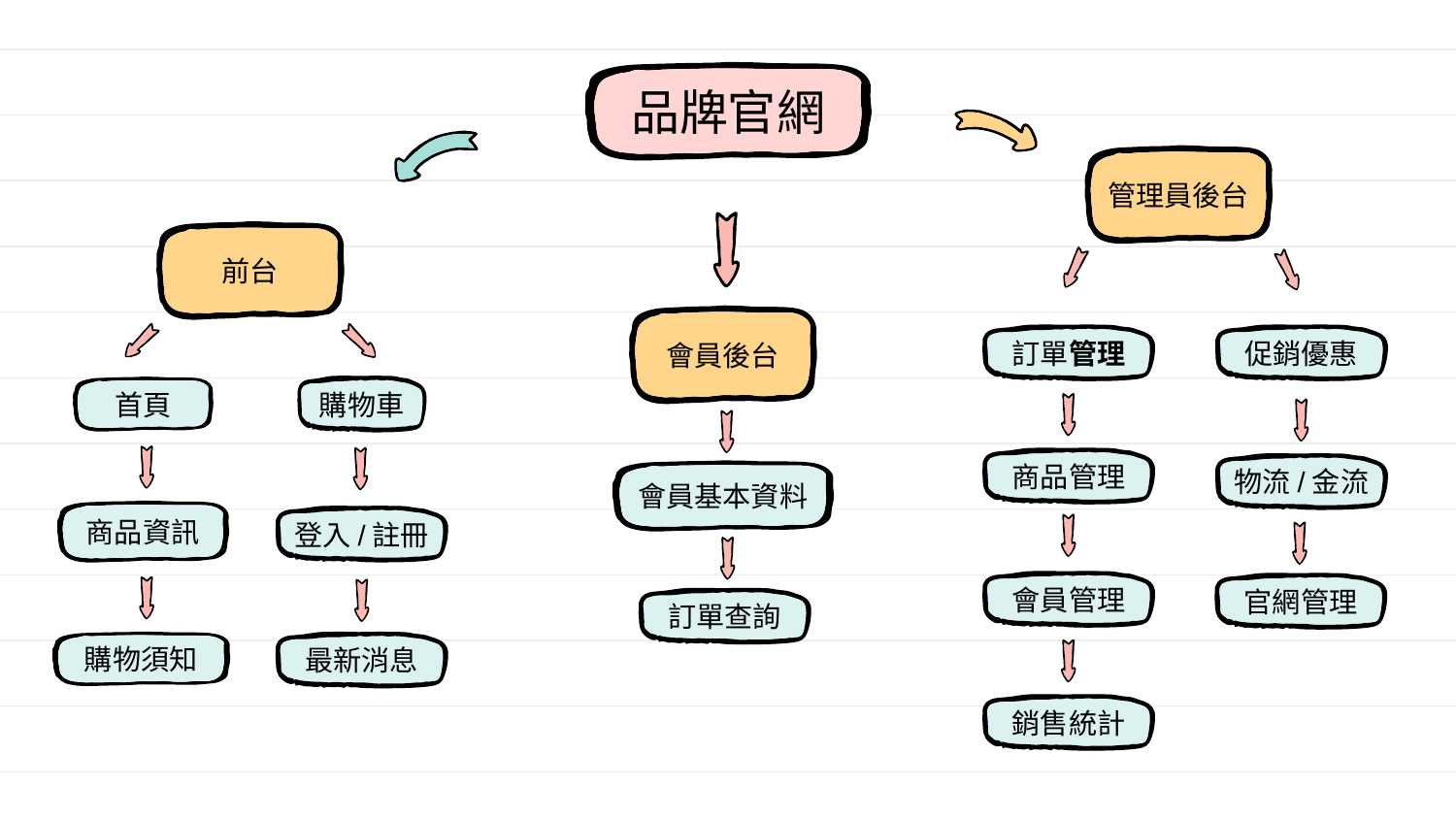

品牌官網

管理員後台

前台

會員後台

訂單管理

促銷優惠

購物車

首頁

商品管理

物流/金流

會員基本資料

商品資訊
登入/註冊

會員管理

官網管理

訂單查詢

購物須知
最新消息

銷售統計